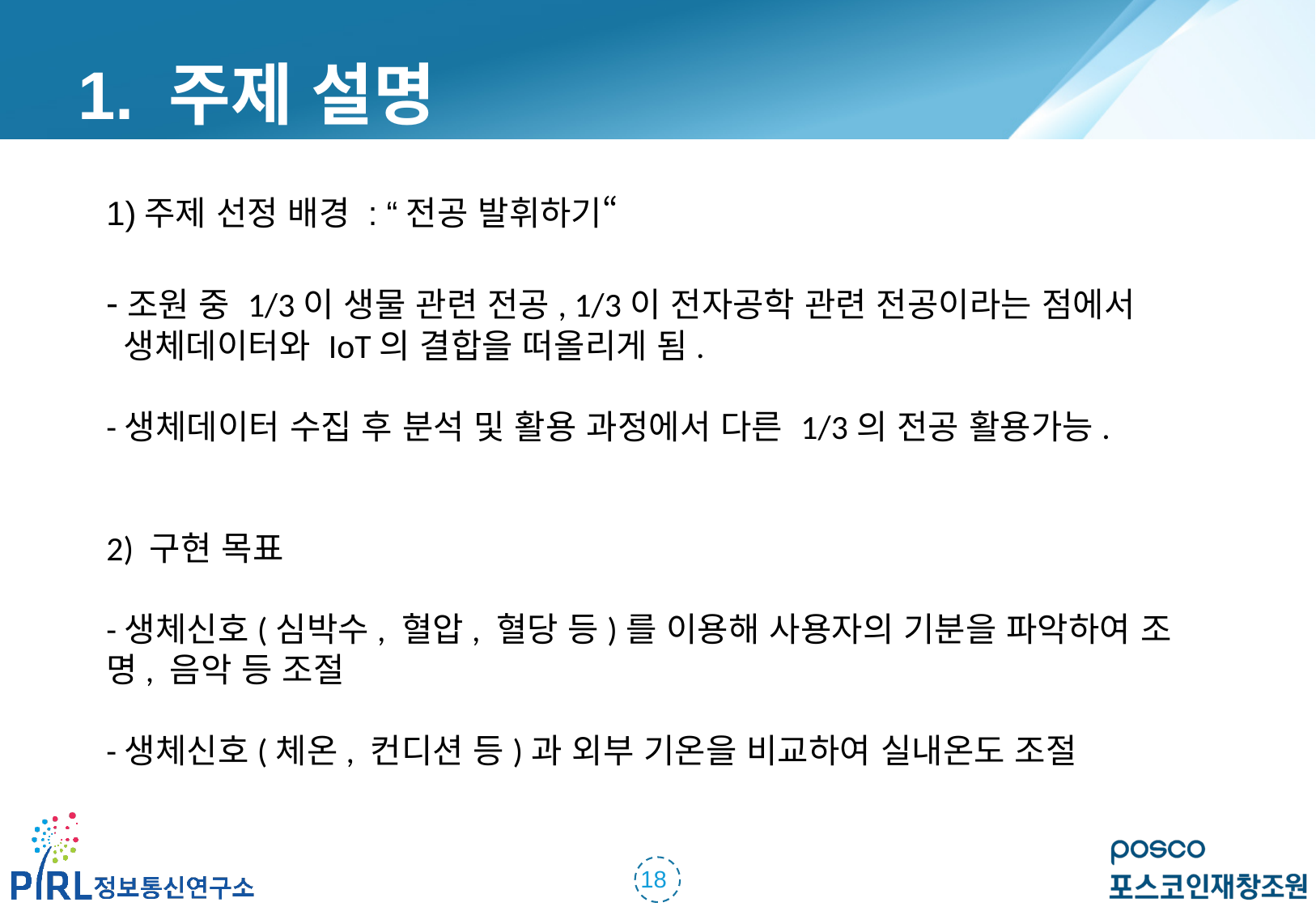

1. 주제 설명

1)주제 선정 배경 : “전공 발휘하기“

-조원 중 1/3이 생물 관련 전공, 1/3이 전자공학 관련 전공이라는 점에서
 생체데이터와 IoT의 결합을 떠올리게 됨.

-생체데이터 수집 후 분석 및 활용 과정에서 다른 1/3의 전공 활용가능.

2) 구현 목표

-생체신호(심박수, 혈압, 혈당 등)를 이용해 사용자의 기분을 파악하여 조명, 음악 등 조절

-생체신호(체온, 컨디션 등)과 외부 기온을 비교하여 실내온도 조절